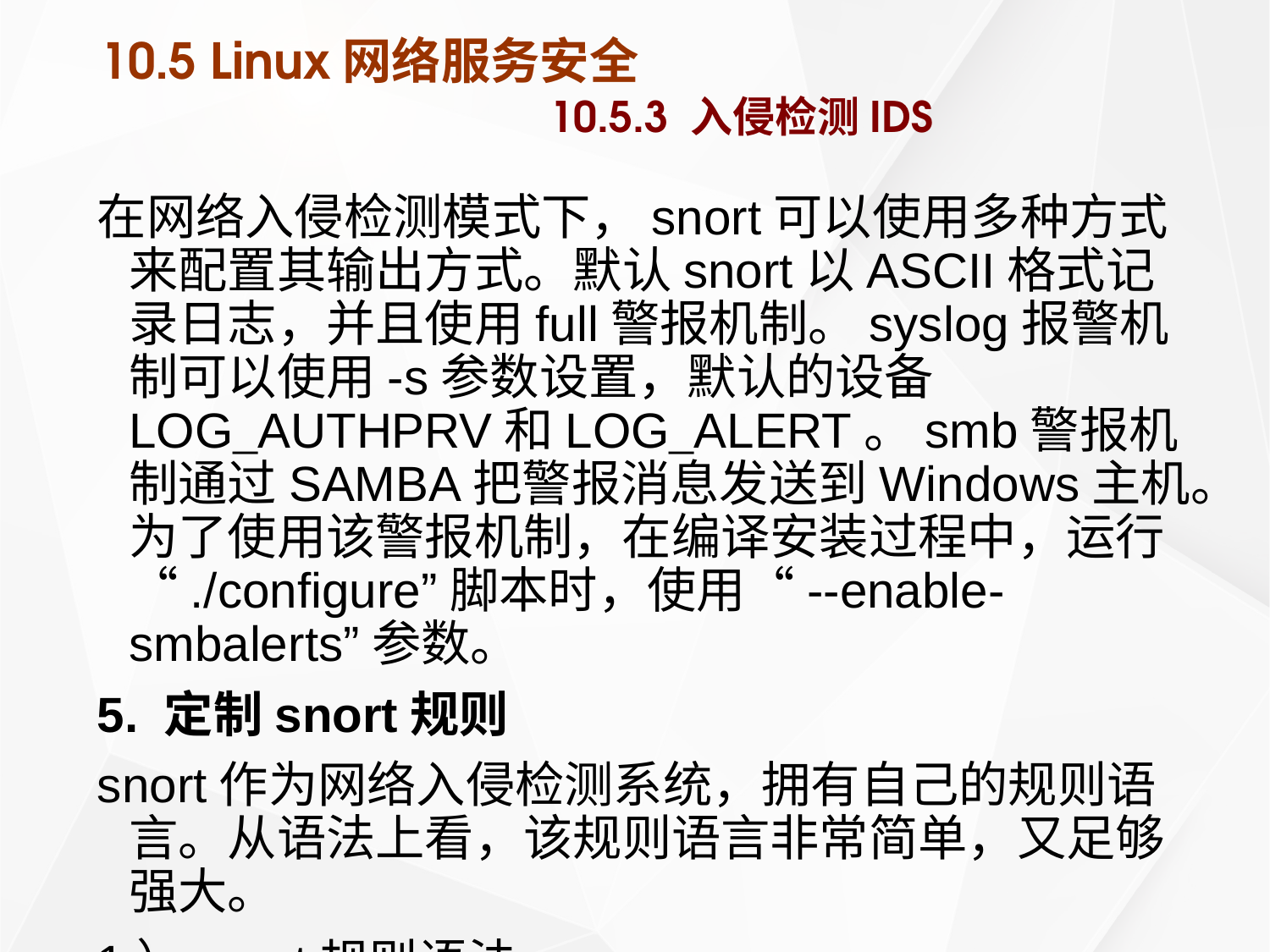

# 10.5 Linux网络服务安全 10.5.3 入侵检测IDS
在网络入侵检测模式下，snort可以使用多种方式来配置其输出方式。默认snort以ASCII格式记录日志，并且使用full警报机制。syslog报警机制可以使用-s参数设置，默认的设备LOG_AUTHPRV和LOG_ALERT。smb警报机制通过SAMBA把警报消息发送到Windows主机。为了使用该警报机制，在编译安装过程中，运行“./configure”脚本时，使用“--enable-smbalerts”参数。
5. 定制snort规则
snort作为网络入侵检测系统，拥有自己的规则语言。从语法上看，该规则语言非常简单，又足够强大。
1）snort规则语法
snort规则语法如下：
rules_action protocol src_ip src_port -> dst_ip dst_port （rules_option）